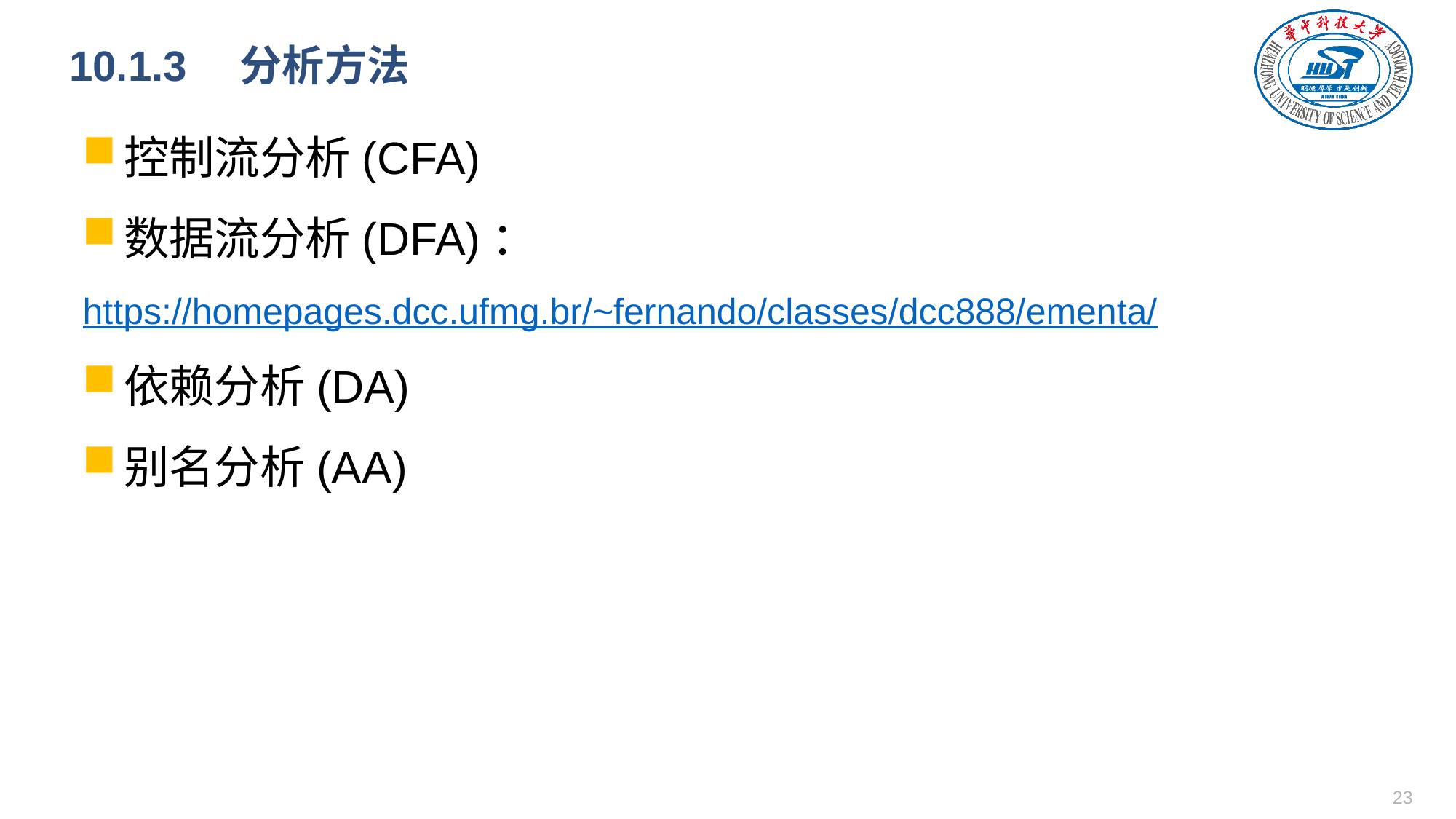

# 10.1.3　分析方法
控制流分析(CFA)
数据流分析(DFA)：
https://homepages.dcc.ufmg.br/~fernando/classes/dcc888/ementa/
依赖分析(DA)
别名分析(AA)

23